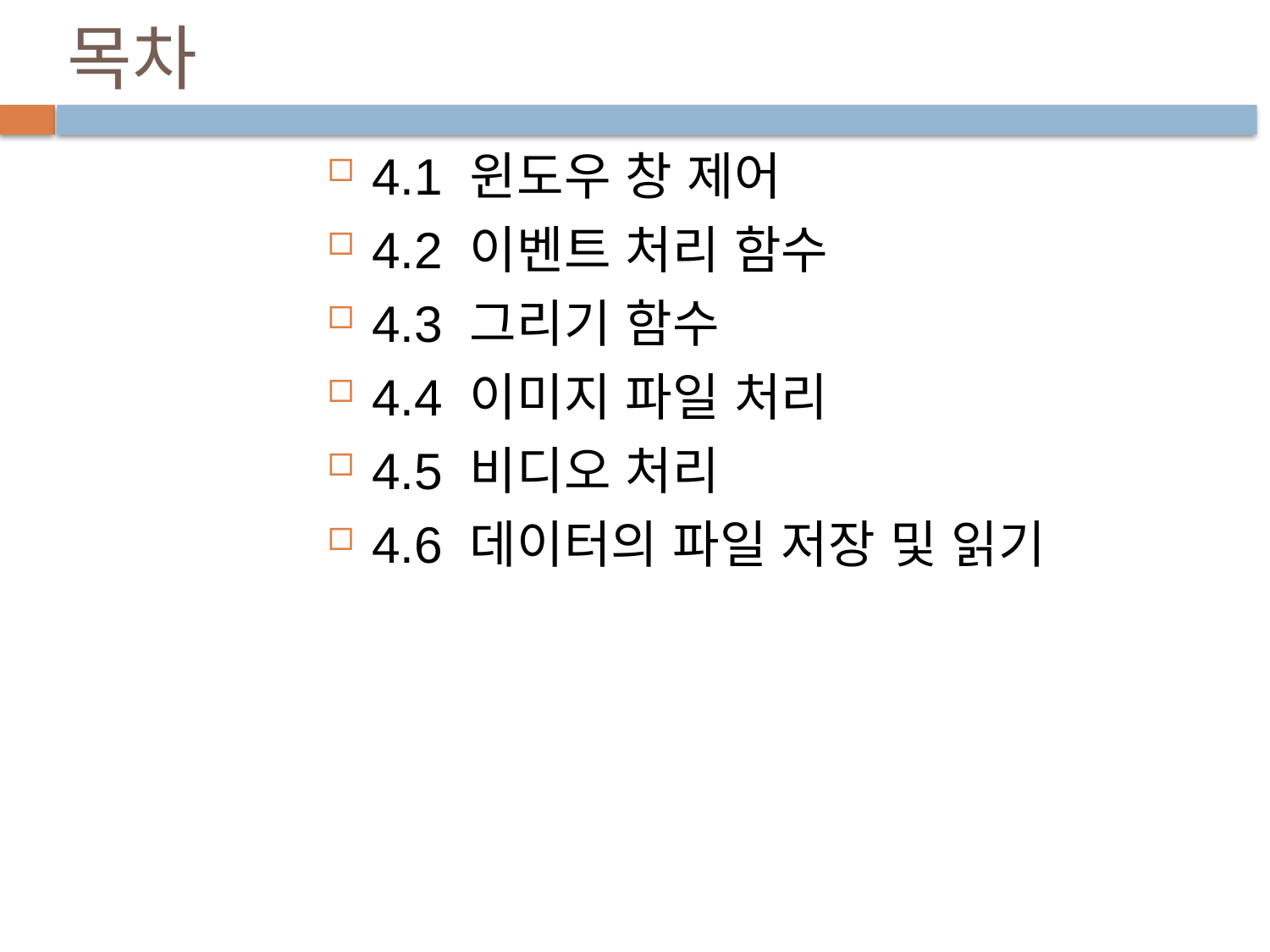

# 목차

4.1 윈도우 창 제어
4.2 이벤트 처리 함수
4.3 그리기 함수
4.4 이미지 파일 처리
4.5 비디오 처리
4.6 데이터의 파일 저장 및 읽기